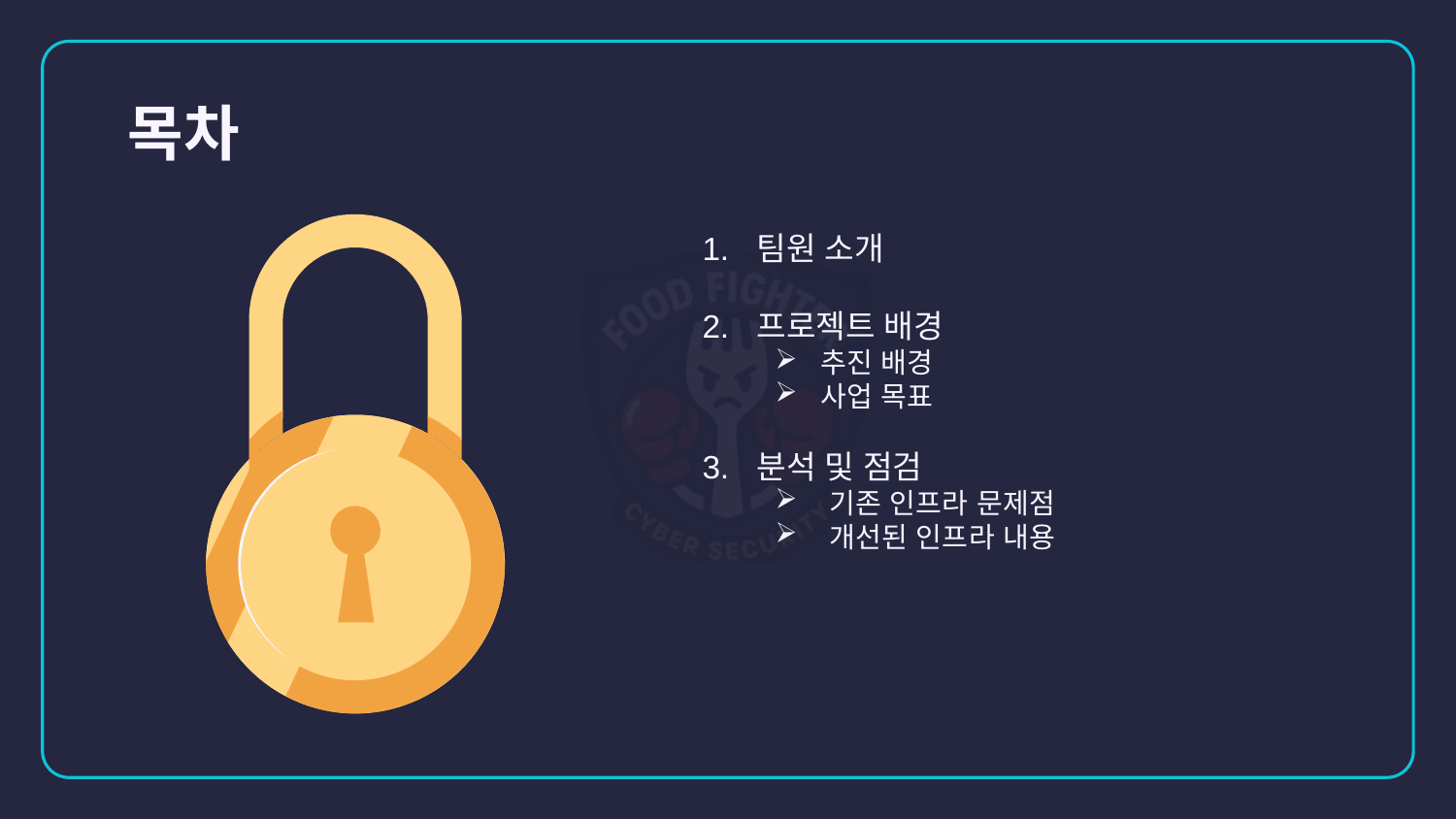

목차

팀원 소개

프로젝트 배경
추진 배경
사업 목표

분석 및 점검
기존 인프라 문제점
개선된 인프라 내용